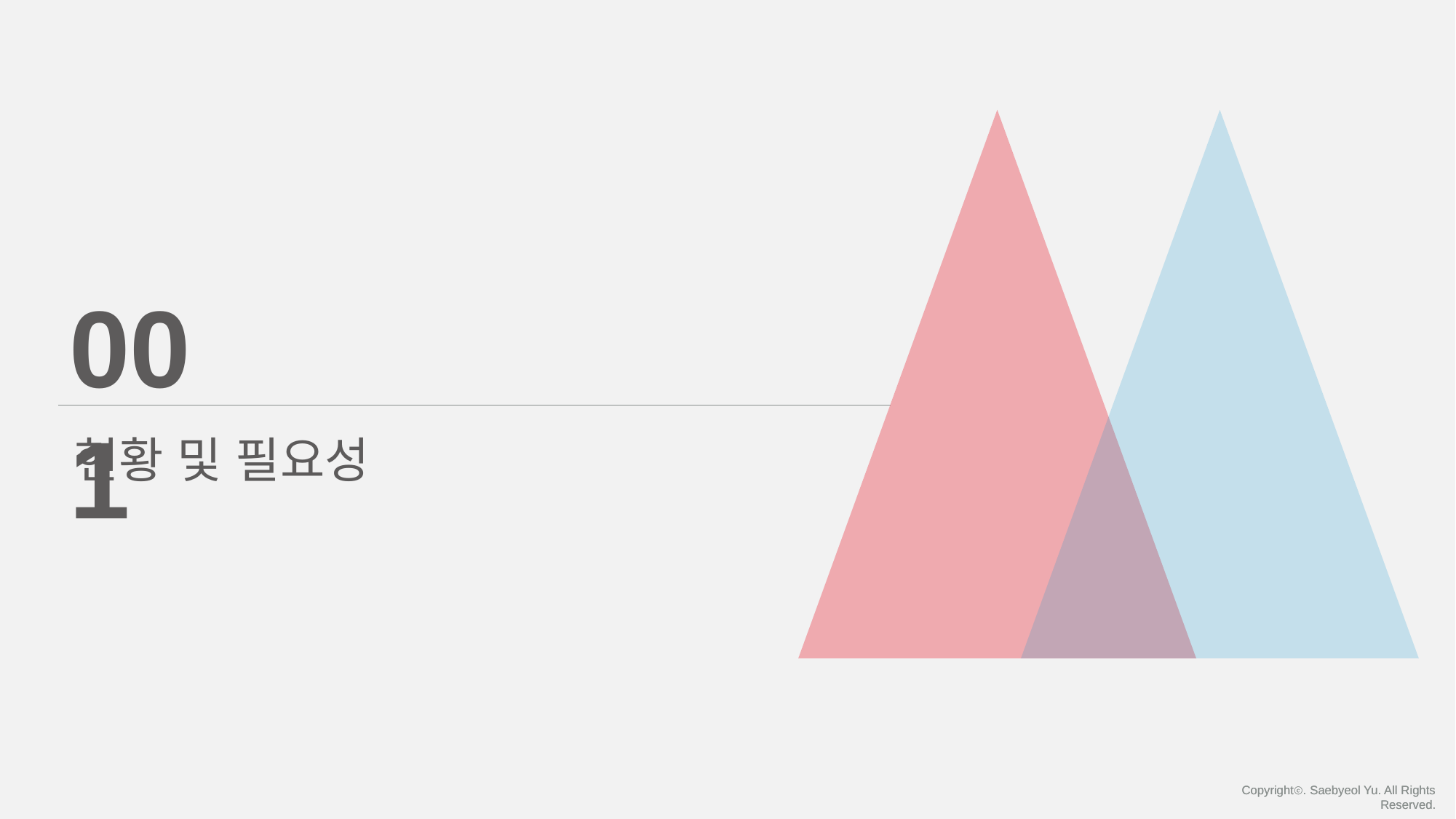

001
현황 및 필요성
Copyrightⓒ. Saebyeol Yu. All Rights Reserved.